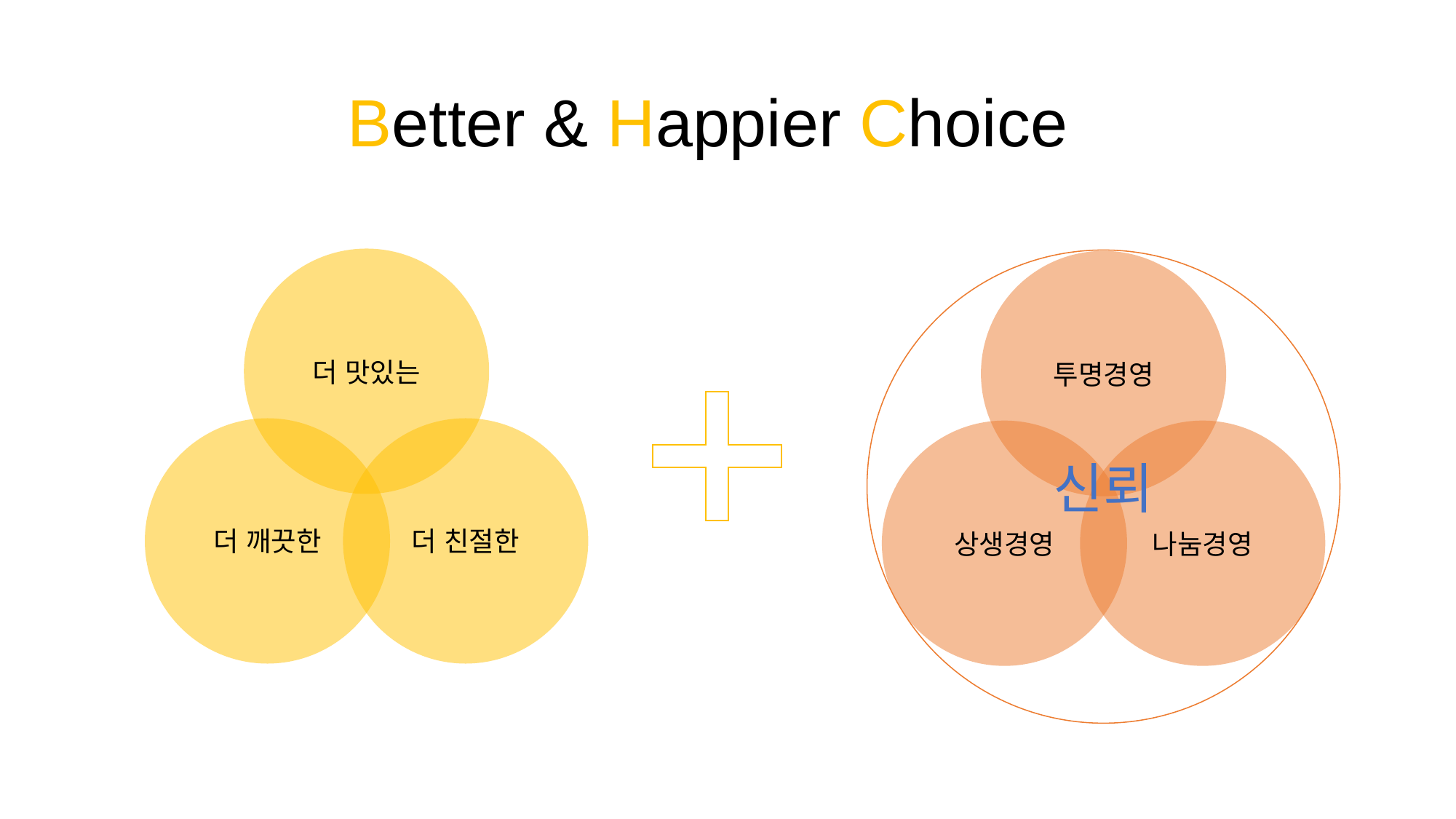

# Better & Happier Choice
더 맛있는
더 깨끗한
더 친절한
신뢰
투명경영
상생경영
나눔경영